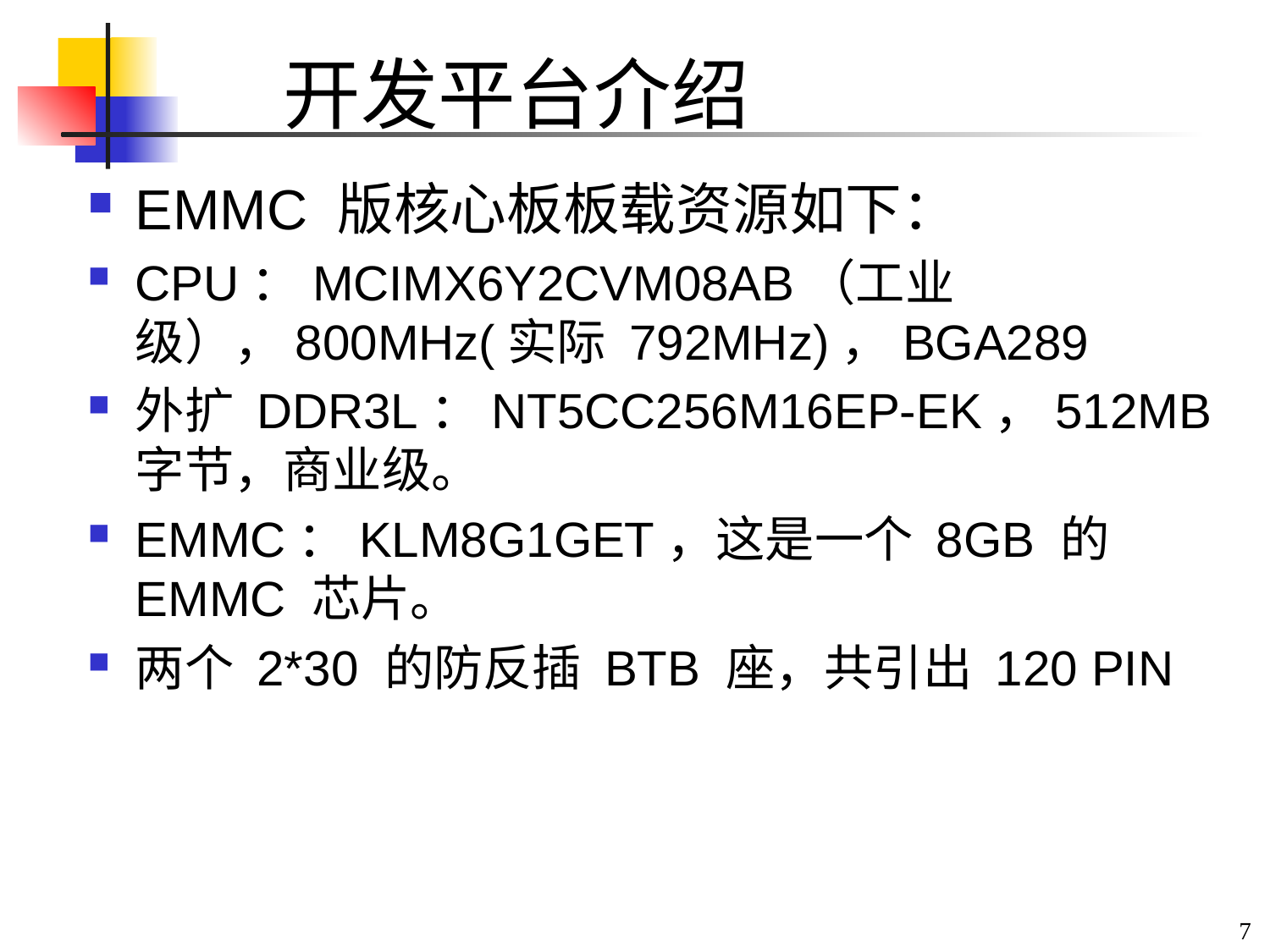

# 开发平台介绍
EMMC 版核心板板载资源如下：
CPU：MCIMX6Y2CVM08AB（工业级），800MHz(实际 792MHz)，BGA289
外扩 DDR3L：NT5CC256M16EP-EK，512MB 字节，商业级。
EMMC：KLM8G1GET，这是一个 8GB 的 EMMC 芯片。
两个 2*30 的防反插 BTB 座，共引出 120 PIN